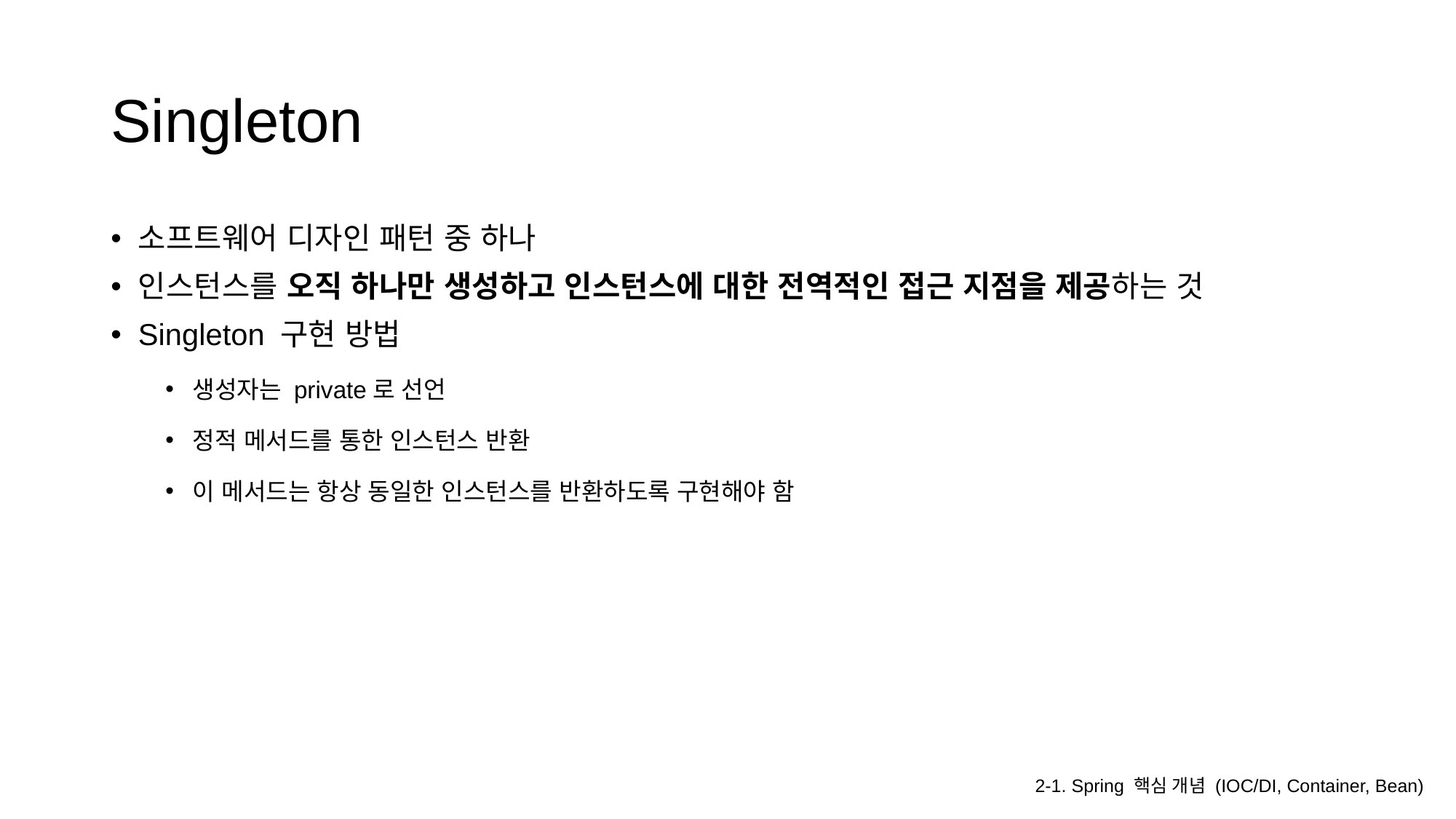

# Singleton
소프트웨어 디자인 패턴 중 하나
인스턴스를 오직 하나만 생성하고 인스턴스에 대한 전역적인 접근 지점을 제공하는 것
Singleton 구현 방법
생성자는 private로 선언
정적 메서드를 통한 인스턴스 반환
이 메서드는 항상 동일한 인스턴스를 반환하도록 구현해야 함
2-1. Spring 핵심 개념 (IOC/DI, Container, Bean)